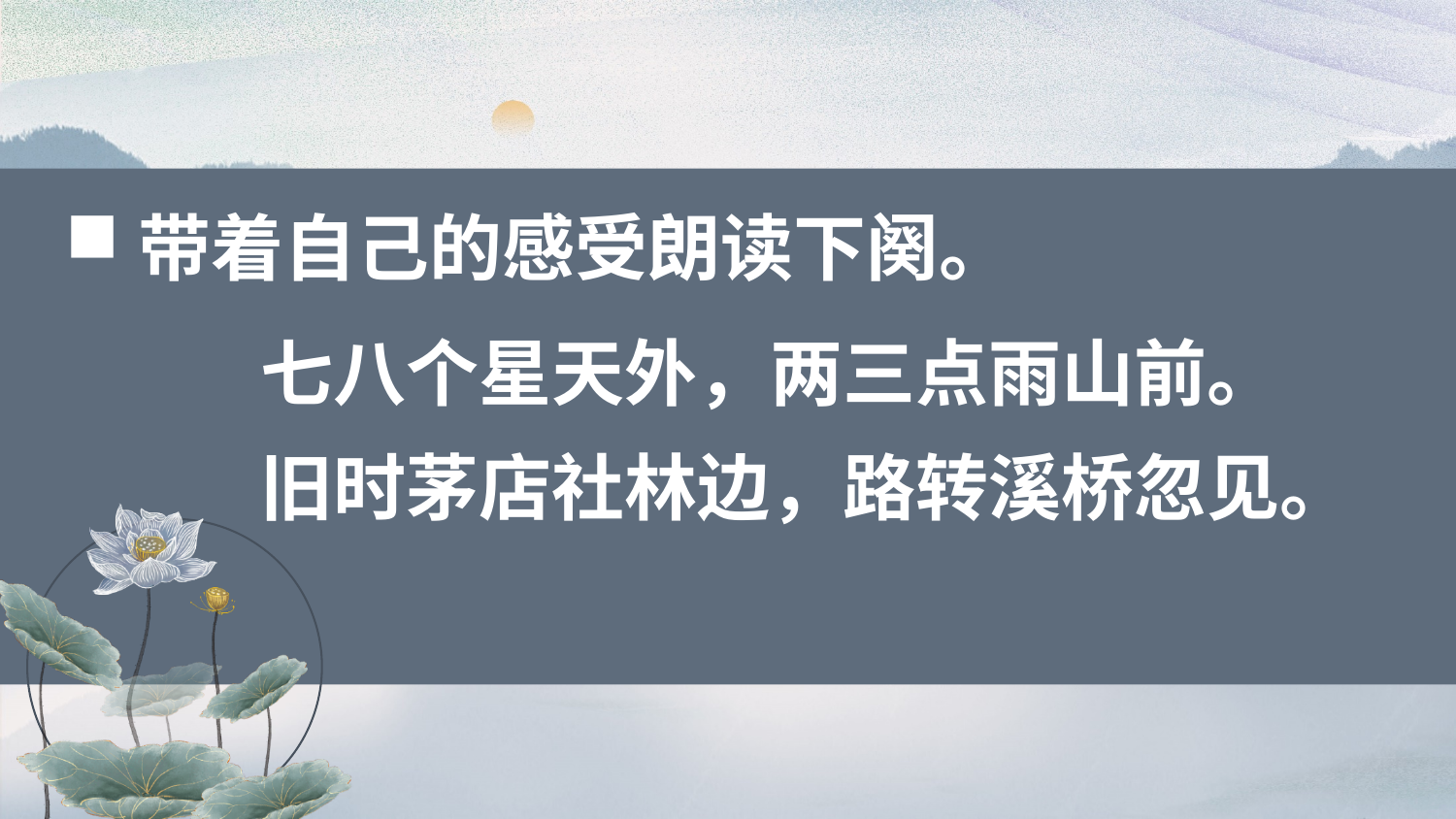

带着自己的感受朗读下阕。
七八个星天外，两三点雨山前。
旧时茅店社林边，路转溪桥忽见。